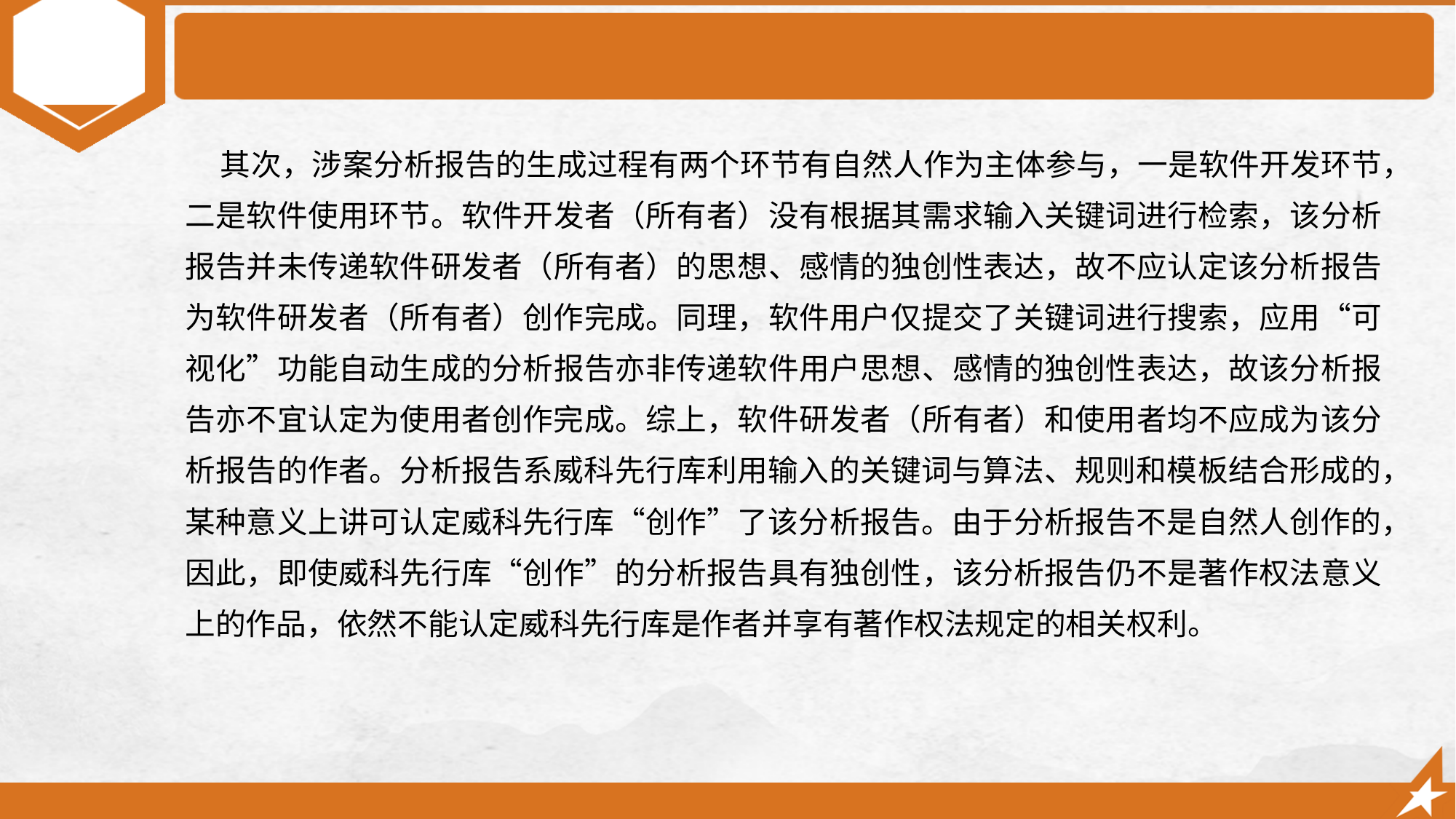

其次，涉案分析报告的生成过程有两个环节有自然人作为主体参与，一是软件开发环节，二是软件使用环节。软件开发者（所有者）没有根据其需求输入关键词进行检索，该分析报告并未传递软件研发者（所有者）的思想、感情的独创性表达，故不应认定该分析报告为软件研发者（所有者）创作完成。同理，软件用户仅提交了关键词进行搜索，应用“可视化”功能自动生成的分析报告亦非传递软件用户思想、感情的独创性表达，故该分析报告亦不宜认定为使用者创作完成。综上，软件研发者（所有者）和使用者均不应成为该分析报告的作者。分析报告系威科先行库利用输入的关键词与算法、规则和模板结合形成的，某种意义上讲可认定威科先行库“创作”了该分析报告。由于分析报告不是自然人创作的，因此，即使威科先行库“创作”的分析报告具有独创性，该分析报告仍不是著作权法意义上的作品，依然不能认定威科先行库是作者并享有著作权法规定的相关权利。